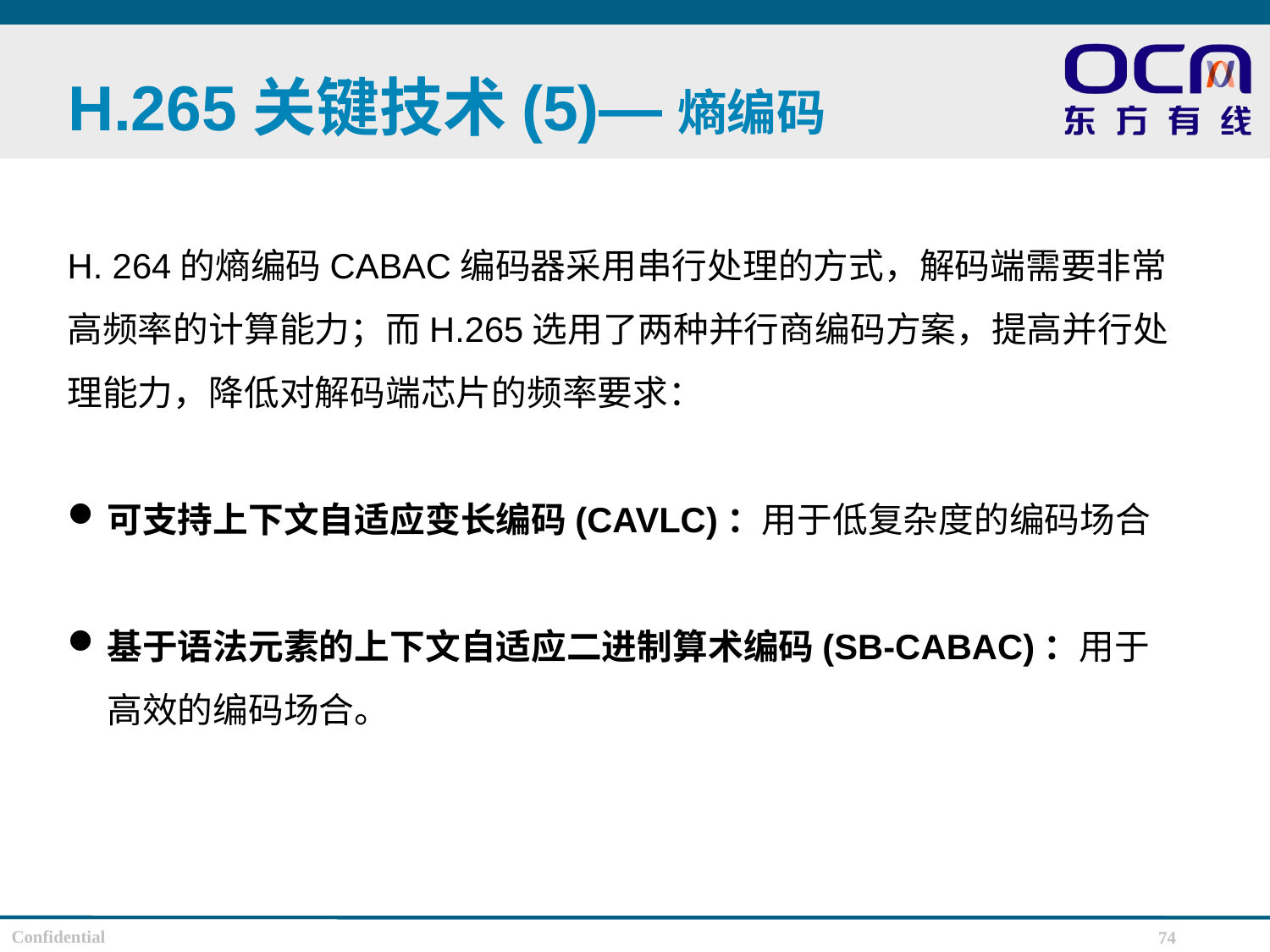

# H.265关键技术(5)—熵编码
H. 264的熵编码CABAC编码器采用串行处理的方式，解码端需要非常高频率的计算能力；而H.265选用了两种并行商编码方案，提高并行处理能力，降低对解码端芯片的频率要求：

可支持上下文自适应变长编码(CAVLC)：用于低复杂度的编码场合

基于语法元素的上下文自适应二进制算术编码(SB-CABAC)：用于高效的编码场合。

74